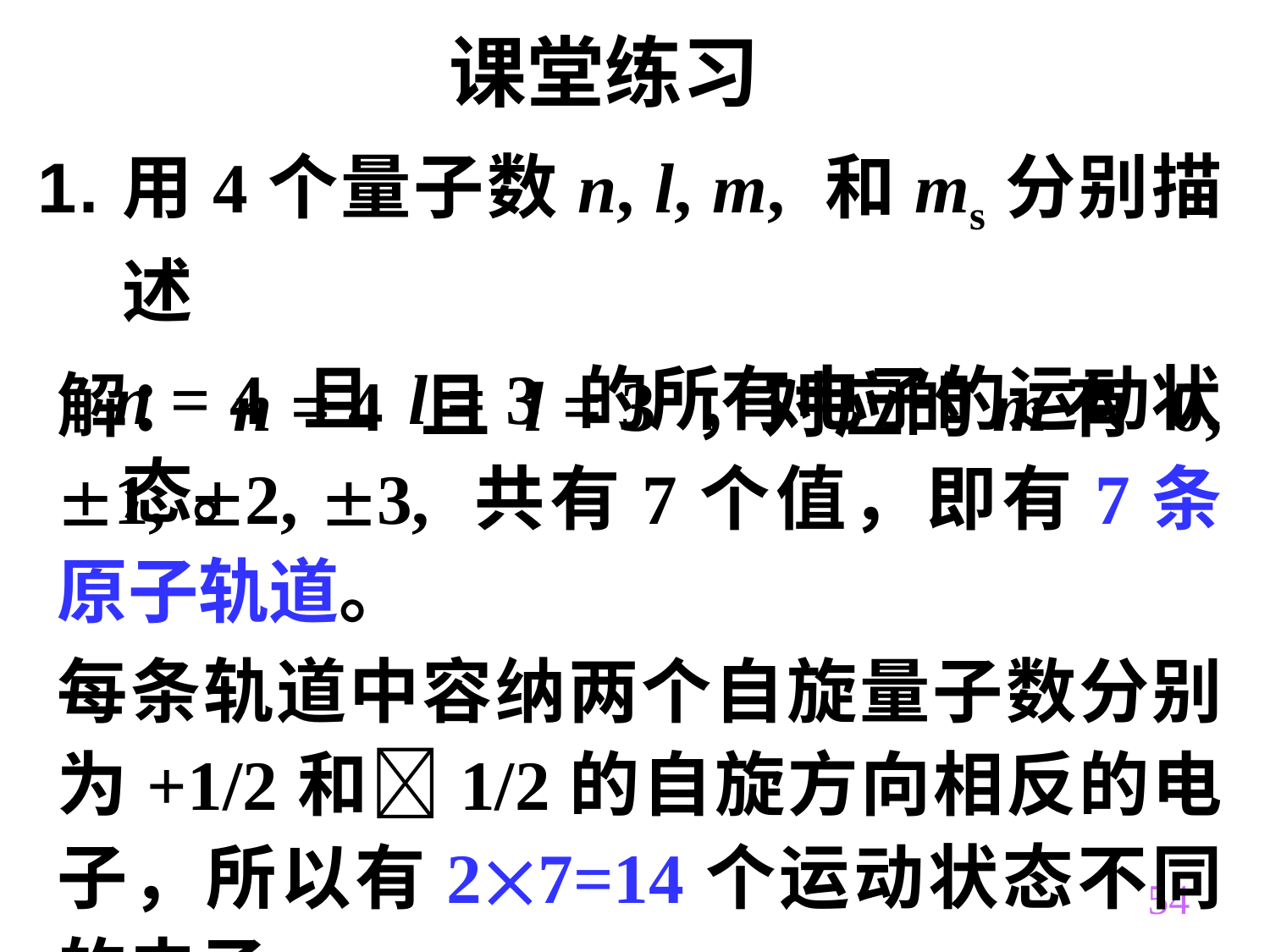

课堂练习
用4个量子数n, l, m, 和ms分别描述
    n = 4 且 l = 3 的所有电子的运动状态。
解： n = 4 且 l = 3 ，对应的m有 0, ±1, ±2, ±3, 共有7个值，即有7条原子轨道。
每条轨道中容纳两个自旋量子数分别为+1/2和−1/2的自旋方向相反的电子，所以有2×7=14个运动状态不同的电子。